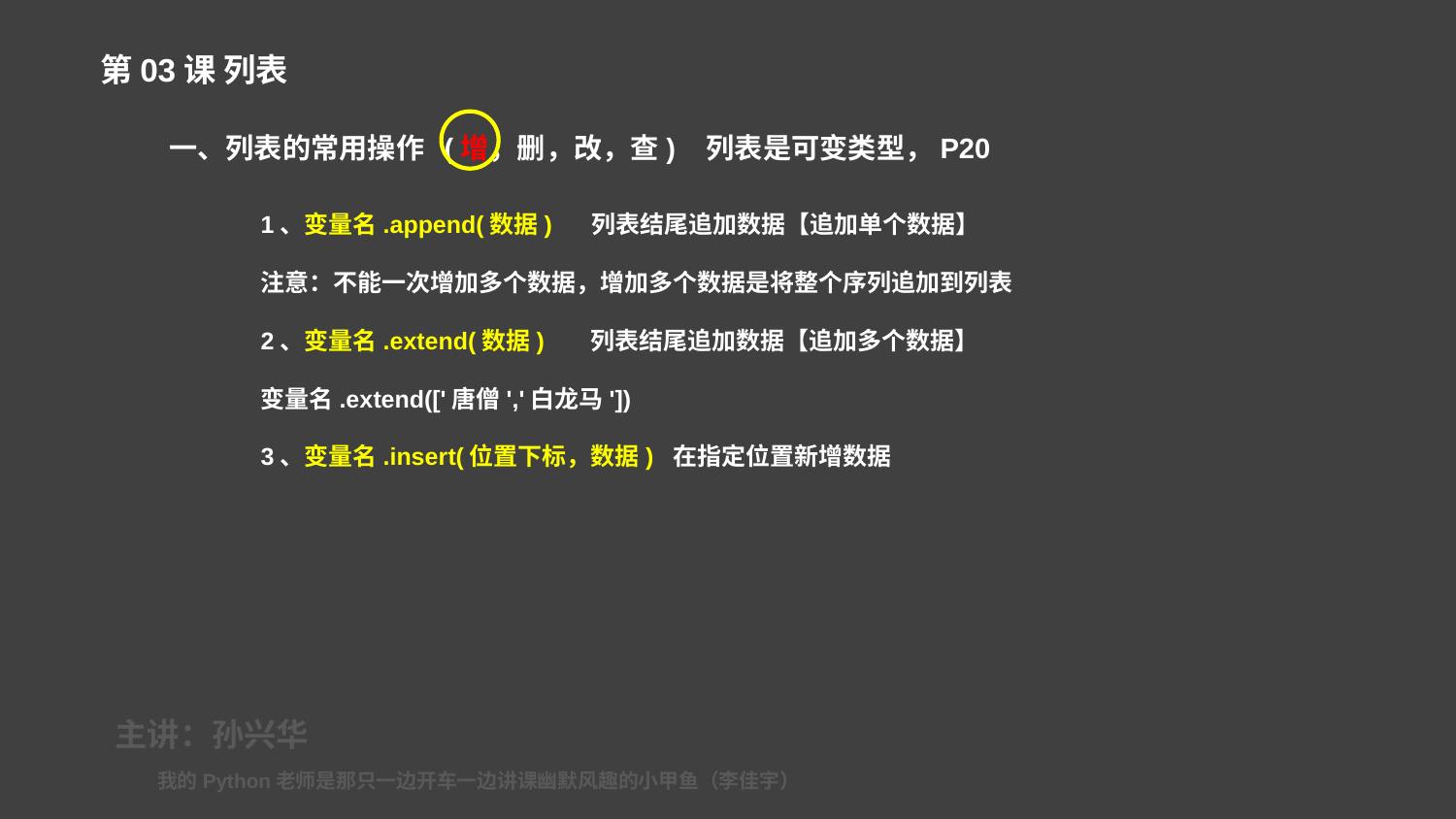

第03课 列表

一、列表的常用操作  (增，删，改，查)   列表是可变类型，P20
1、变量名.append(数据)     列表结尾追加数据【追加单个数据】

注意：不能一次增加多个数据，增加多个数据是将整个序列追加到列表

2、变量名.extend(数据)      列表结尾追加数据【追加多个数据】

变量名.extend(['唐僧','白龙马'])

3、变量名.insert(位置下标，数据)  在指定位置新增数据